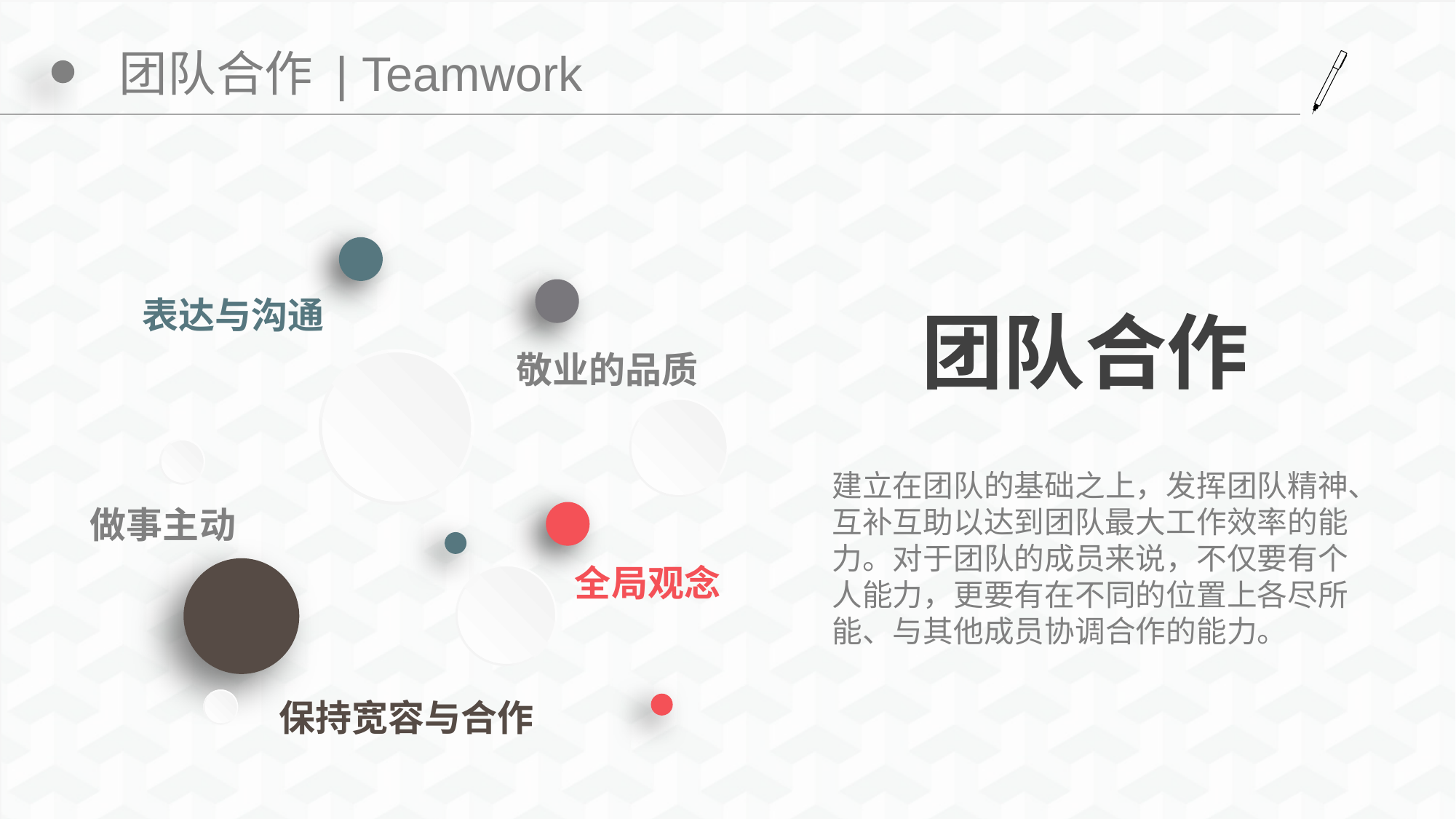

# 团队合作 | Teamwork

表达与沟通
团队合作
敬业的品质

建立在团队的基础之上，发挥团队精神、互补互助以达到团队最大工作效率的能力。对于团队的成员来说，不仅要有个人能力，更要有在不同的位置上各尽所能、与其他成员协调合作的能力。
做事主动

全局观念

保持宽容与合作